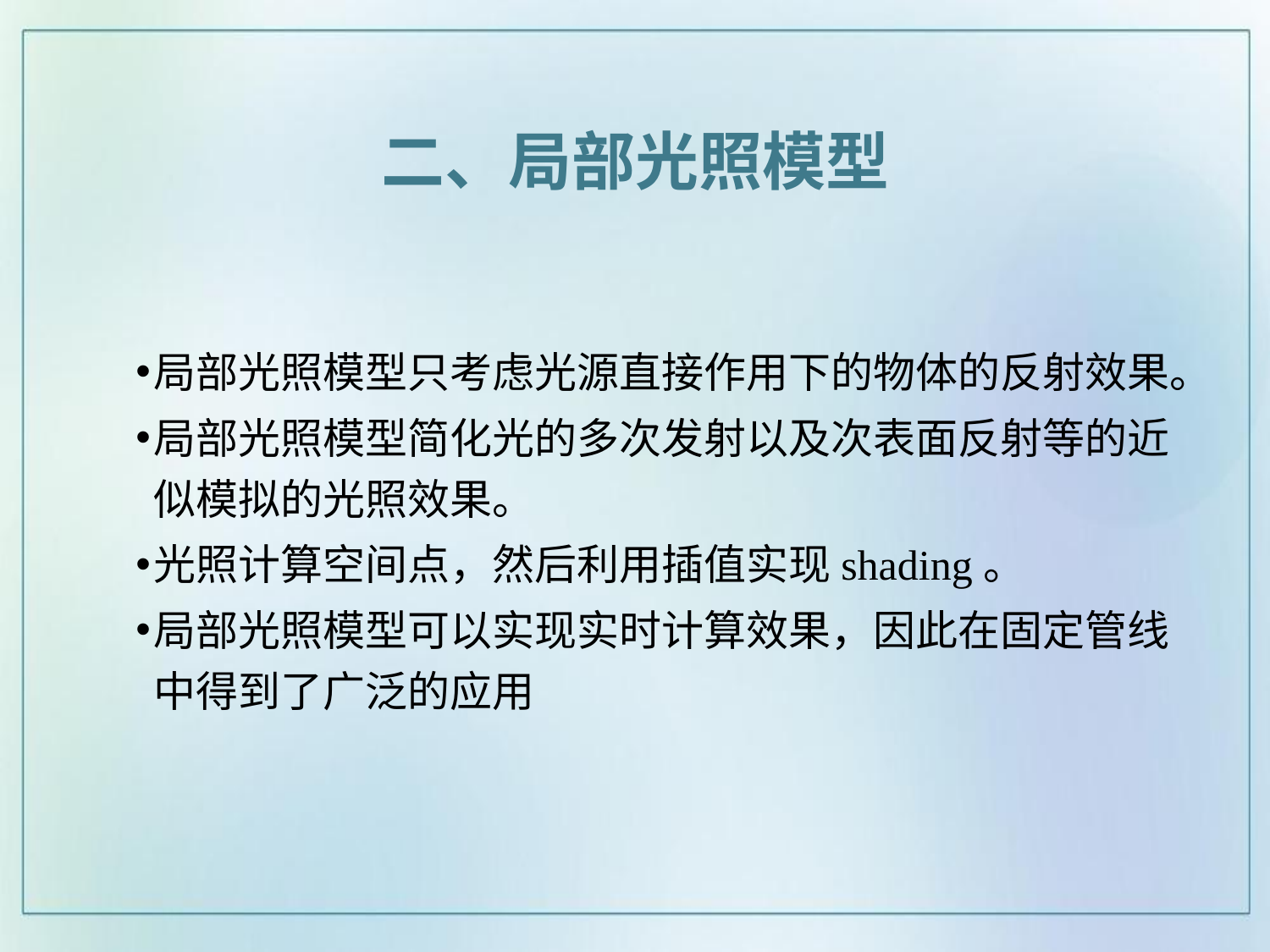

二、局部光照模型
局部光照模型只考虑光源直接作用下的物体的反射效果。
局部光照模型简化光的多次发射以及次表面反射等的近似模拟的光照效果。
光照计算空间点，然后利用插值实现shading。
局部光照模型可以实现实时计算效果，因此在固定管线中得到了广泛的应用